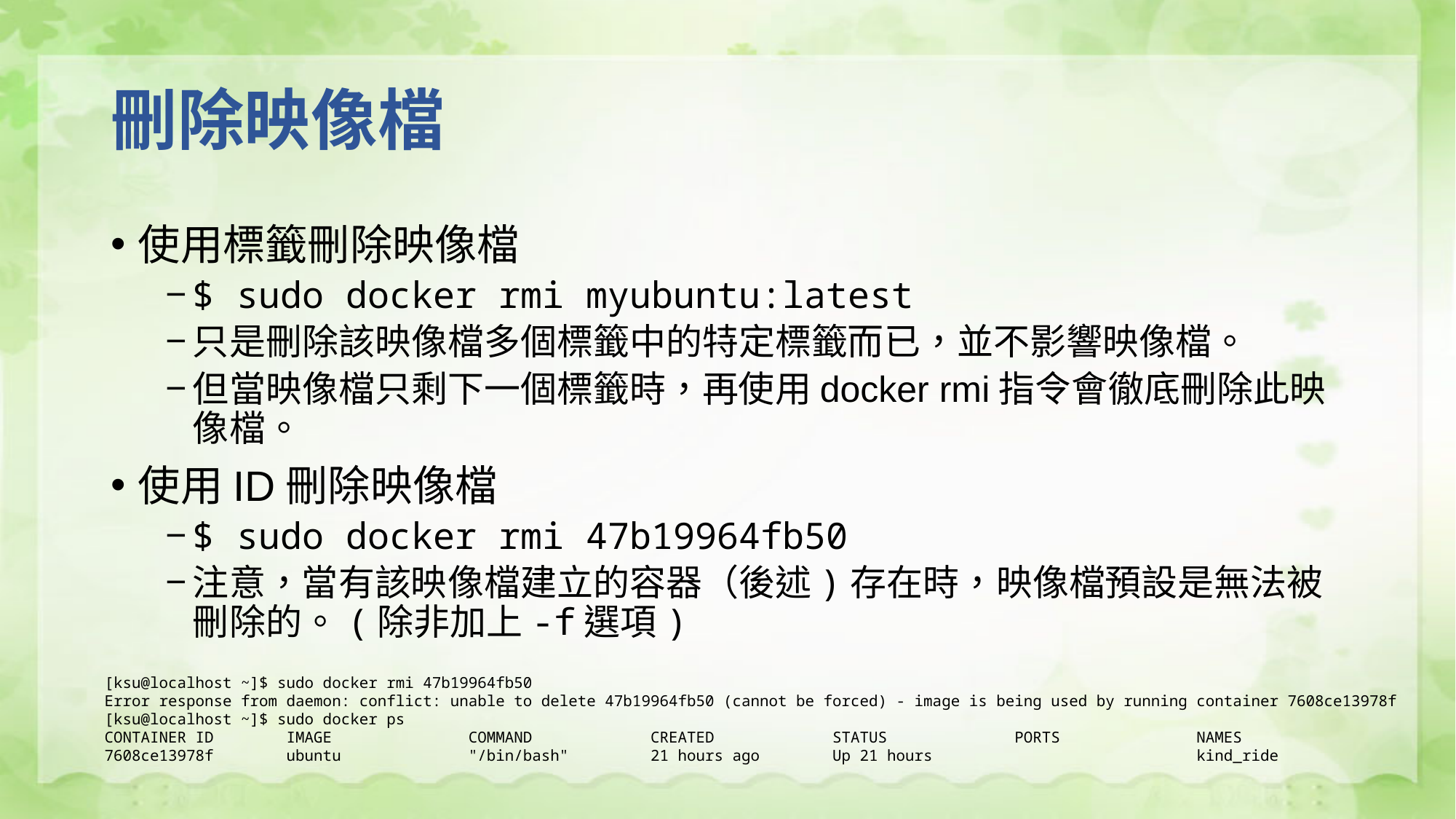

# 刪除映像檔
使用標籤刪除映像檔
$ sudo docker rmi myubuntu:latest
只是刪除該映像檔多個標籤中的特定標籤而已，並不影響映像檔。
但當映像檔只剩下一個標籤時，再使用docker rmi指令會徹底刪除此映像檔。
使用ID刪除映像檔
$ sudo docker rmi 47b19964fb50
注意，當有該映像檔建立的容器（後述)存在時，映像檔預設是無法被刪除的。(除非加上-f選項)
[ksu@localhost ~]$ sudo docker rmi 47b19964fb50
Error response from daemon: conflict: unable to delete 47b19964fb50 (cannot be forced) - image is being used by running container 7608ce13978f
[ksu@localhost ~]$ sudo docker ps
CONTAINER ID        IMAGE               COMMAND             CREATED             STATUS              PORTS               NAMES
7608ce13978f        ubuntu              "/bin/bash"         21 hours ago        Up 21 hours                             kind_ride